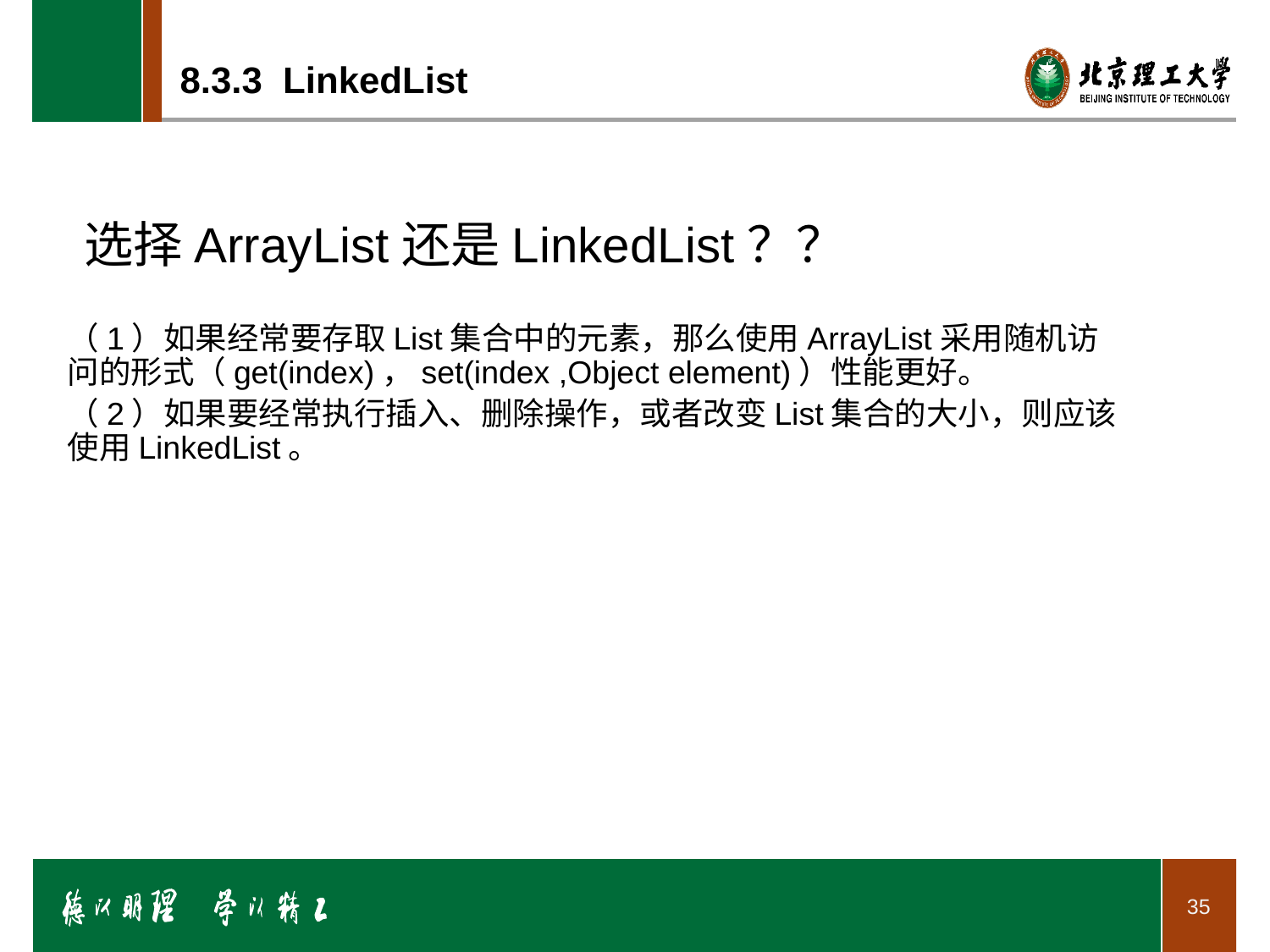

# 8.3.3  LinkedList
选择ArrayList还是LinkedList？？
（1）如果经常要存取List集合中的元素，那么使用ArrayList采用随机访问的形式（get(index)，set(index ,Object element)）性能更好。
（2）如果要经常执行插入、删除操作，或者改变List集合的大小，则应该使用LinkedList。